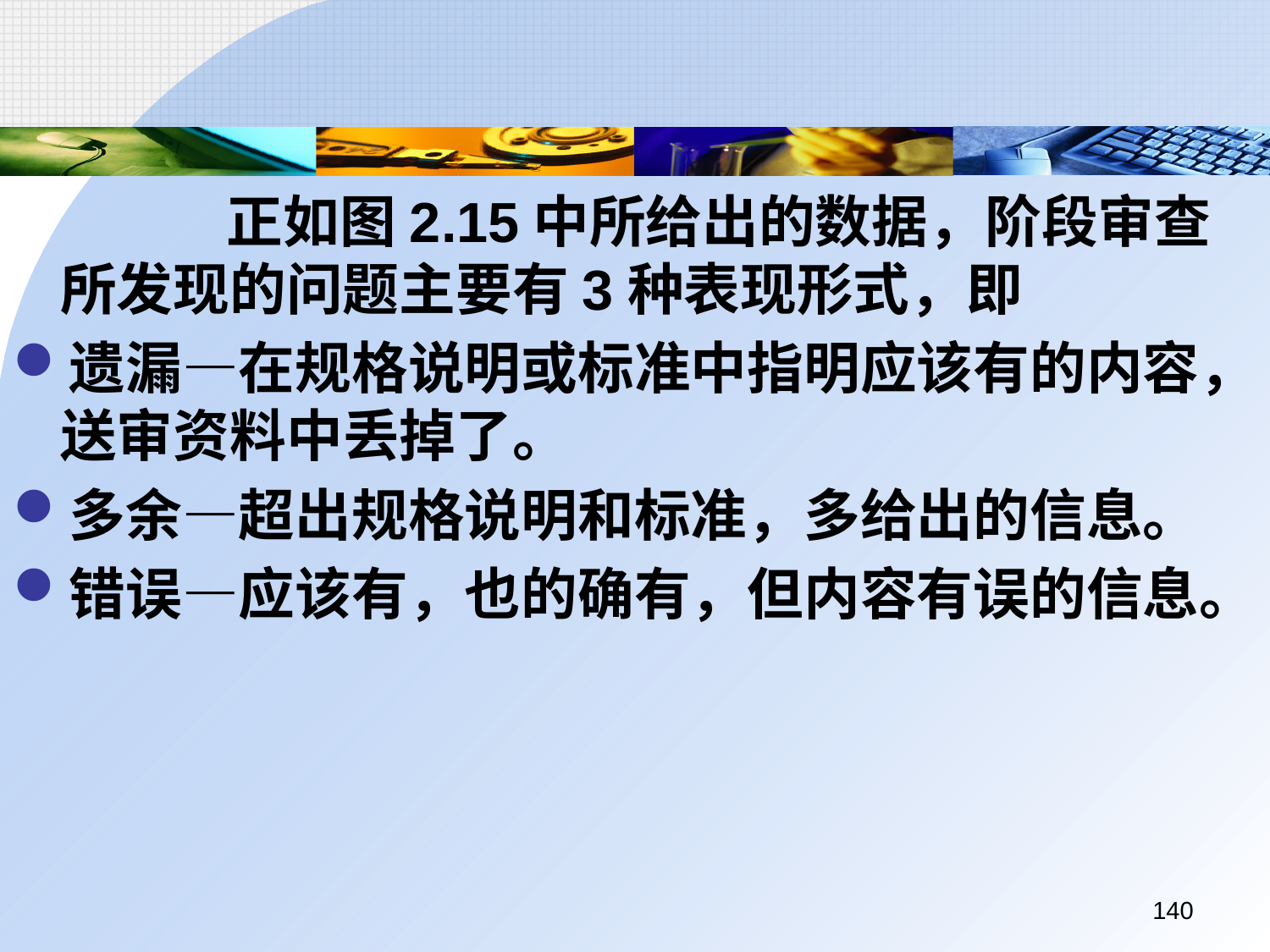

正如图2.15中所给出的数据，阶段审查所发现的问题主要有3种表现形式，即
遗漏—在规格说明或标准中指明应该有的内容，送审资料中丢掉了。
多余—超出规格说明和标准，多给出的信息。
错误—应该有，也的确有，但内容有误的信息。

140